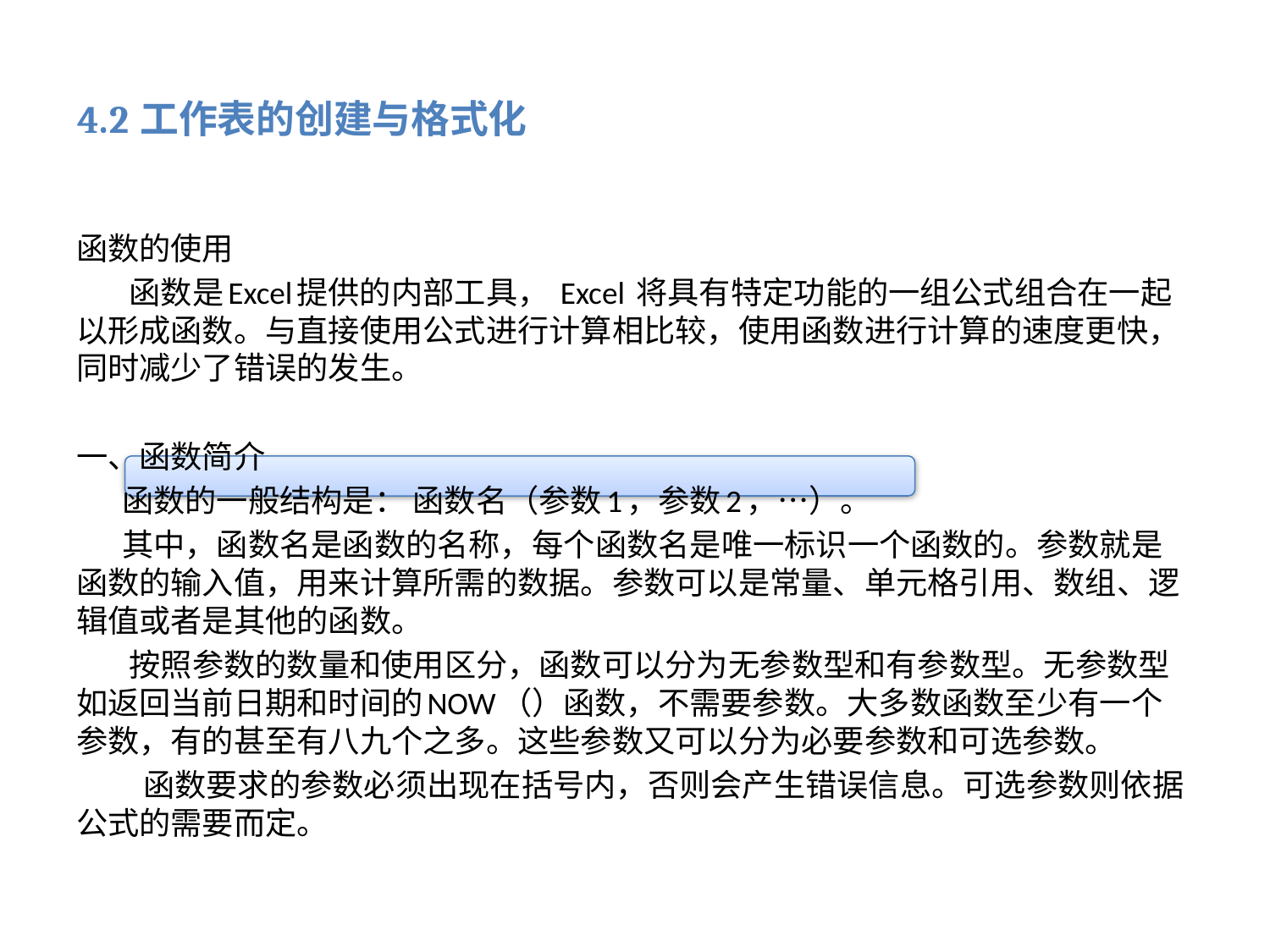

# 4.2工作表的创建与格式化
函数的使用
       函数是Excel提供的内部工具， Excel 将具有特定功能的一组公式组合在一起以形成函数。与直接使用公式进行计算相比较，使用函数进行计算的速度更快，同时减少了错误的发生。

一、函数简介
      函数的一般结构是： 函数名（参数1，参数2，…）。
      其中，函数名是函数的名称，每个函数名是唯一标识一个函数的。参数就是函数的输入值，用来计算所需的数据。参数可以是常量、单元格引用、数组、逻辑值或者是其他的函数。
       按照参数的数量和使用区分，函数可以分为无参数型和有参数型。无参数型如返回当前日期和时间的NOW（）函数，不需要参数。大多数函数至少有一个参数，有的甚至有八九个之多。这些参数又可以分为必要参数和可选参数。
         函数要求的参数必须出现在括号内，否则会产生错误信息。可选参数则依据公式的需要而定。